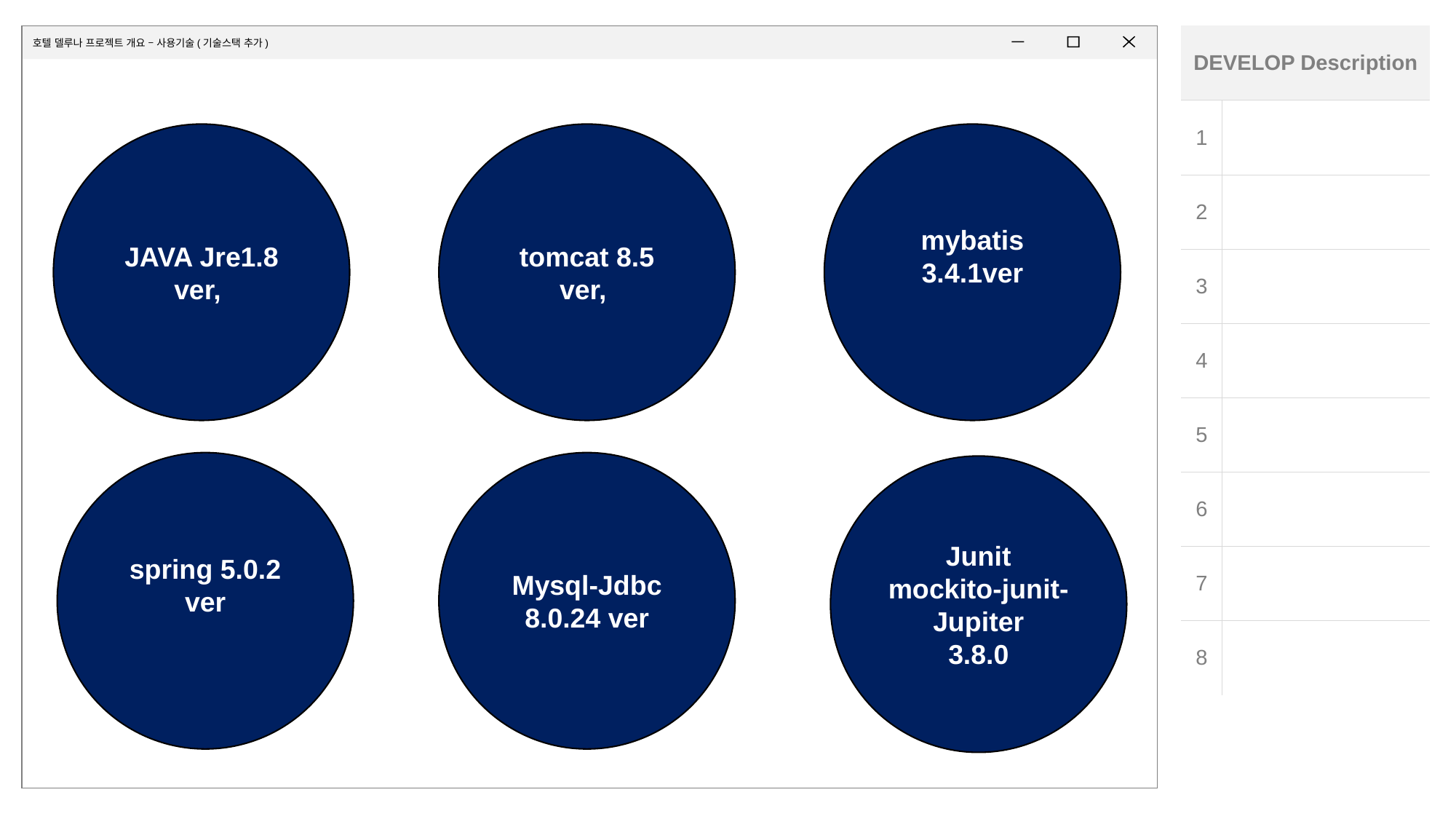

호텔 델루나 프로젝트 개요 – 사용기술(기술스택 추가)

| DEVELOP Description |  |
| --- | --- |
| 1 |  |
| 2 |  |
| 3 |  |
| 4 |  |
| 5 |  |
| 6 |  |
| 7 |  |
| 8 |  |
mybatis 3.4.1ver

tomcat 8.5 ver,
JAVA Jre1.8 ver,
spring 5.0.2 ver
Mysql-Jdbc 8.0.24 ver
Junit
mockito-junit-Jupiter
3.8.0